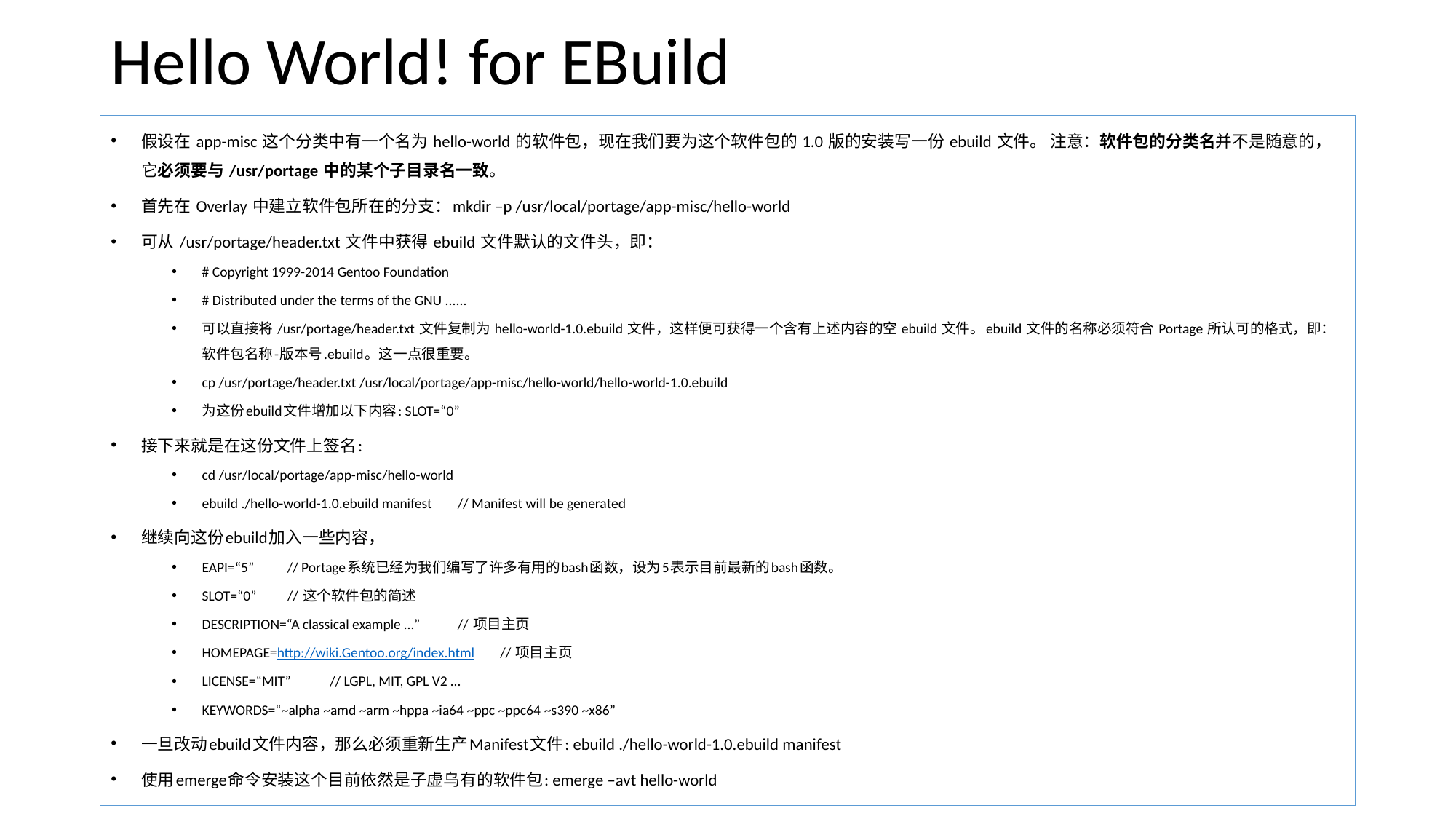

# Hello World! for EBuild
假设在 app-misc 这个分类中有一个名为 hello-world 的软件包，现在我们要为这个软件包的 1.0 版的安装写一份 ebuild 文件。 注意：软件包的分类名并不是随意的，它必须要与 /usr/portage 中的某个子目录名一致。
首先在 Overlay 中建立软件包所在的分支：mkdir –p /usr/local/portage/app-misc/hello-world
可从 /usr/portage/header.txt 文件中获得 ebuild 文件默认的文件头，即：
# Copyright 1999-2014 Gentoo Foundation
# Distributed under the terms of the GNU ......
可以直接将 /usr/portage/header.txt 文件复制为 hello-world-1.0.ebuild 文件，这样便可获得一个含有上述内容的空 ebuild 文件。ebuild 文件的名称必须符合 Portage 所认可的格式，即：软件包名称-版本号.ebuild。这一点很重要。
cp /usr/portage/header.txt /usr/local/portage/app-misc/hello-world/hello-world-1.0.ebuild
为这份ebuild文件增加以下内容: SLOT=“0”
接下来就是在这份文件上签名:
cd /usr/local/portage/app-misc/hello-world
ebuild ./hello-world-1.0.ebuild manifest	// Manifest will be generated
继续向这份ebuild加入一些内容，
EAPI=“5”	// Portage系统已经为我们编写了许多有用的bash函数，设为5表示目前最新的bash函数。
SLOT=“0”	// 这个软件包的简述
DESCRIPTION=“A classical example …”	// 项目主页
HOMEPAGE=http://wiki.Gentoo.org/index.html	// 项目主页
LICENSE=“MIT”	// LGPL, MIT, GPL V2 …
KEYWORDS=“~alpha ~amd ~arm ~hppa ~ia64 ~ppc ~ppc64 ~s390 ~x86”
一旦改动ebuild文件内容，那么必须重新生产Manifest文件: ebuild ./hello-world-1.0.ebuild manifest
使用emerge命令安装这个目前依然是子虚乌有的软件包: emerge –avt hello-world